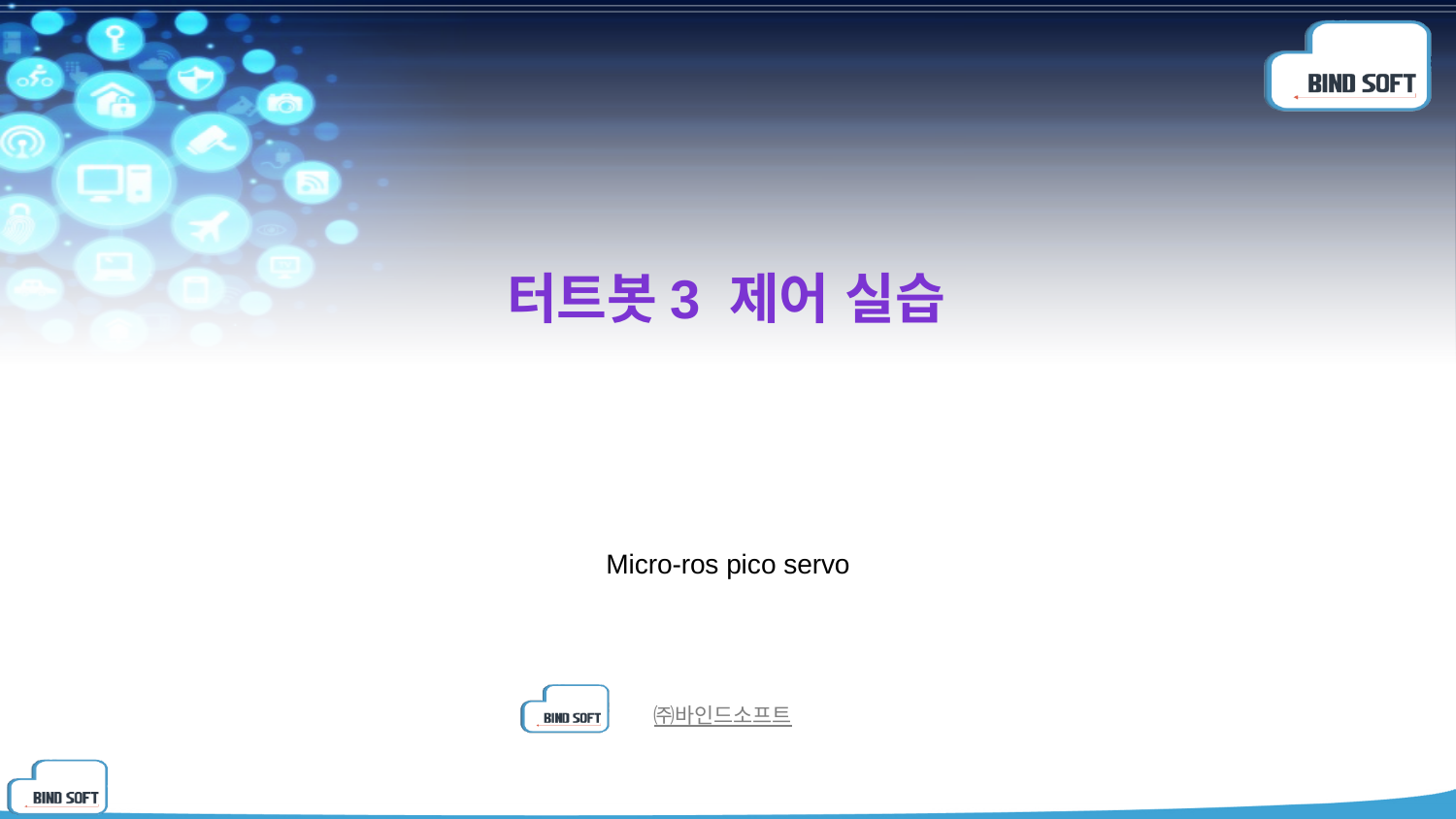

# 터트봇3 제어 실습
Micro-ros pico servo